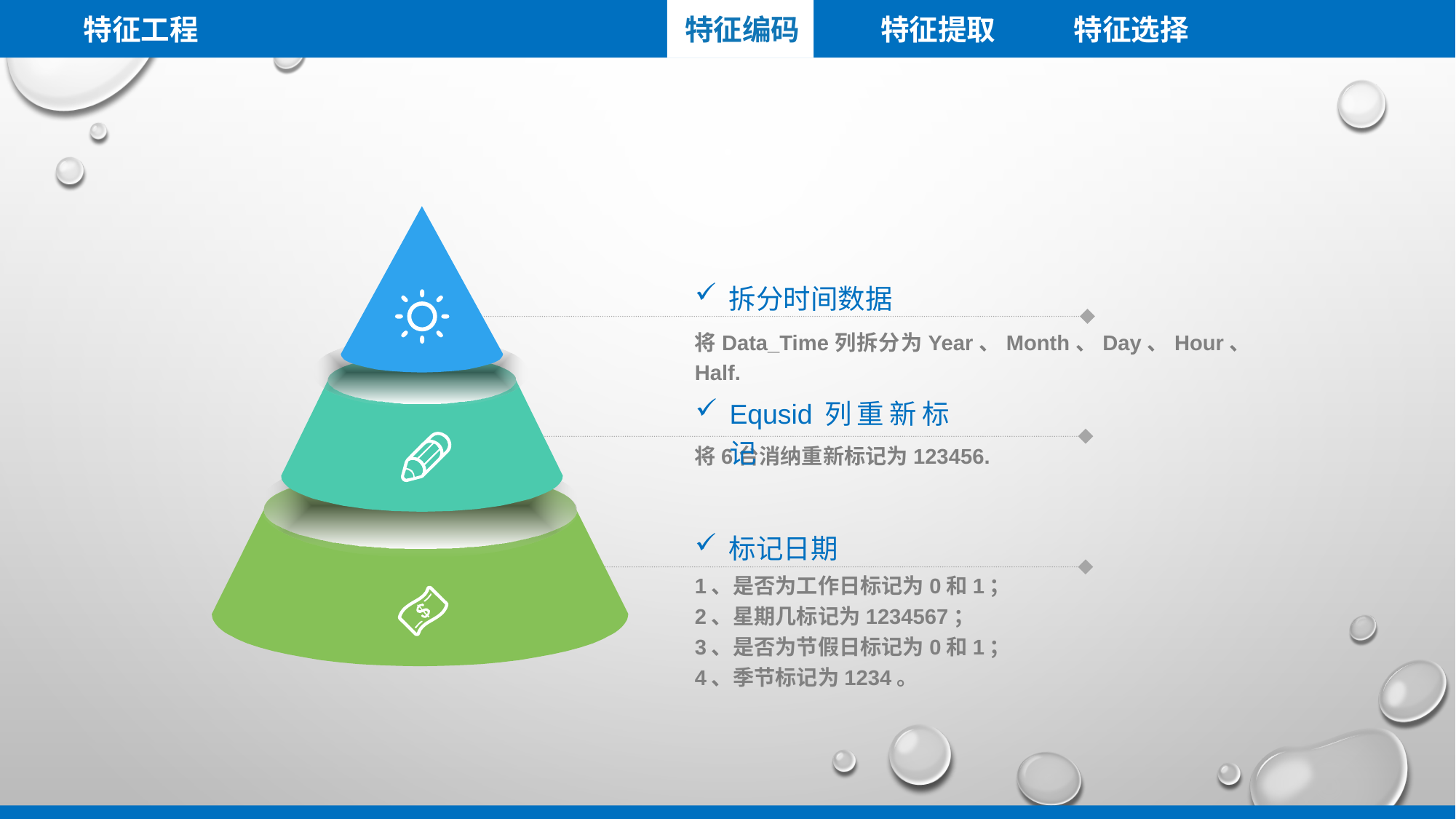

特征工程
特征提取
特征选择

特征编码

拆分时间数据

将Data_Time列拆分为Year、Month、Day、Hour、Half.

Equsid列重新标记

将6台消纳重新标记为123456.

标记日期
1、是否为工作日标记为0和1；
2、星期几标记为1234567；
3、是否为节假日标记为0和1；
4、季节标记为1234。